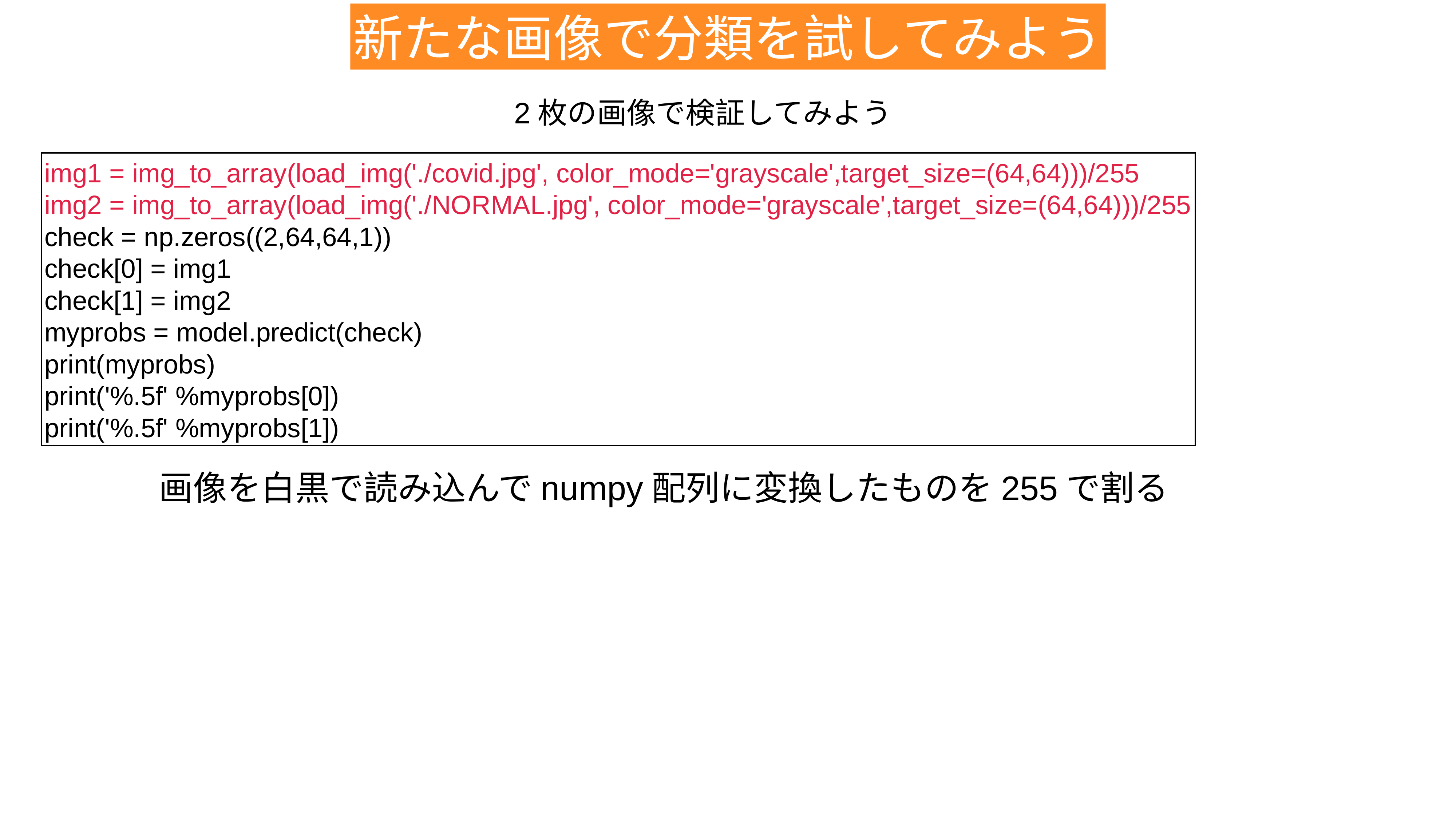

新たな画像で分類を試してみよう
2枚の画像で検証してみよう
img1 = img_to_array(load_img('./covid.jpg', color_mode='grayscale',target_size=(64,64)))/255
img2 = img_to_array(load_img('./NORMAL.jpg', color_mode='grayscale',target_size=(64,64)))/255
check = np.zeros((2,64,64,1))
check[0] = img1
check[1] = img2
myprobs = model.predict(check)
print(myprobs)
print('%.5f' %myprobs[0])
print('%.5f' %myprobs[1])
画像を白黒で読み込んでnumpy配列に変換したものを255で割る